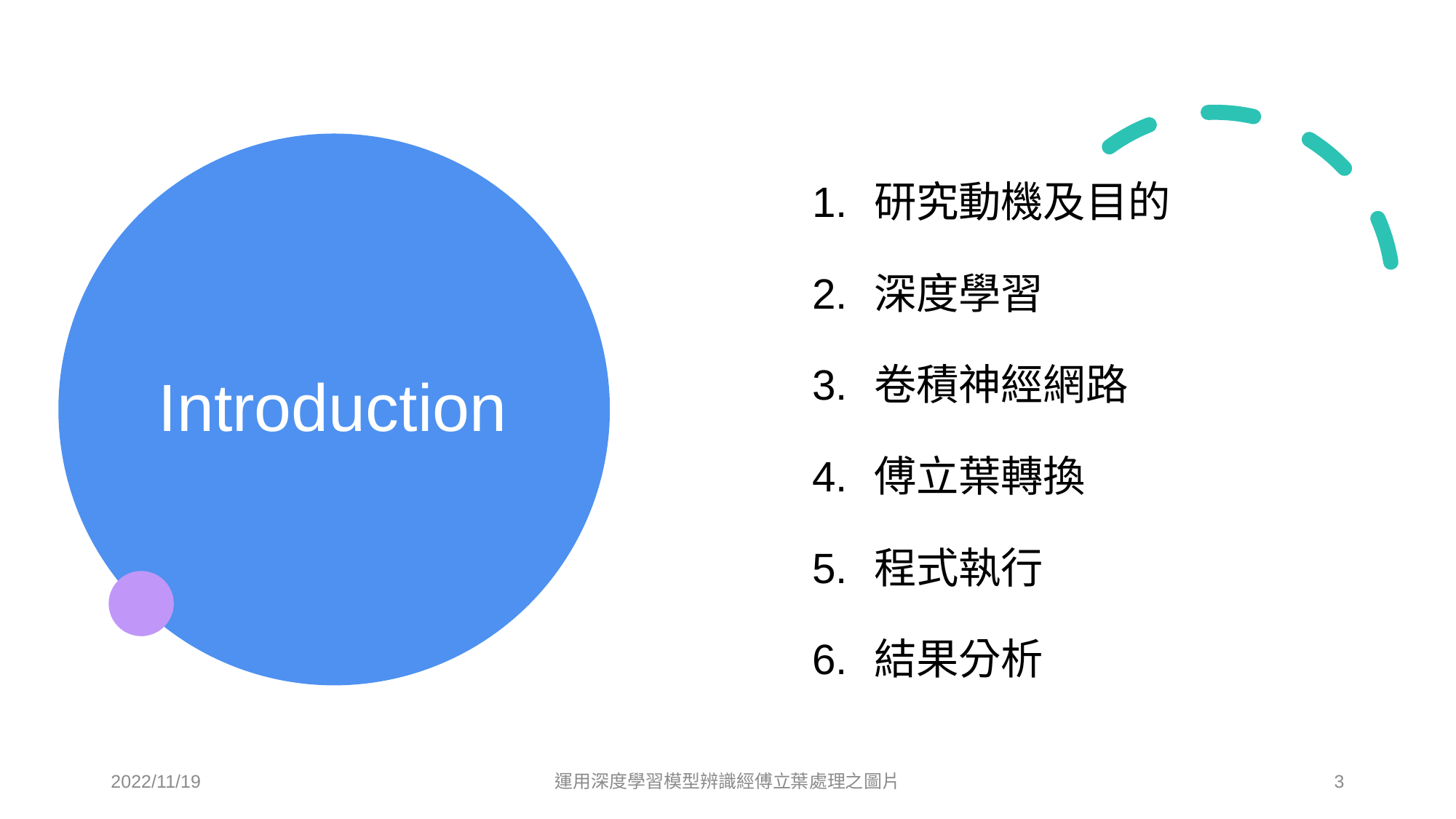

研究動機及目的
深度學習
卷積神經網路
傅立葉轉換
程式執行
結果分析
# Introduction
2022/11/19
運用深度學習模型辨識經傅立葉處理之圖片
3